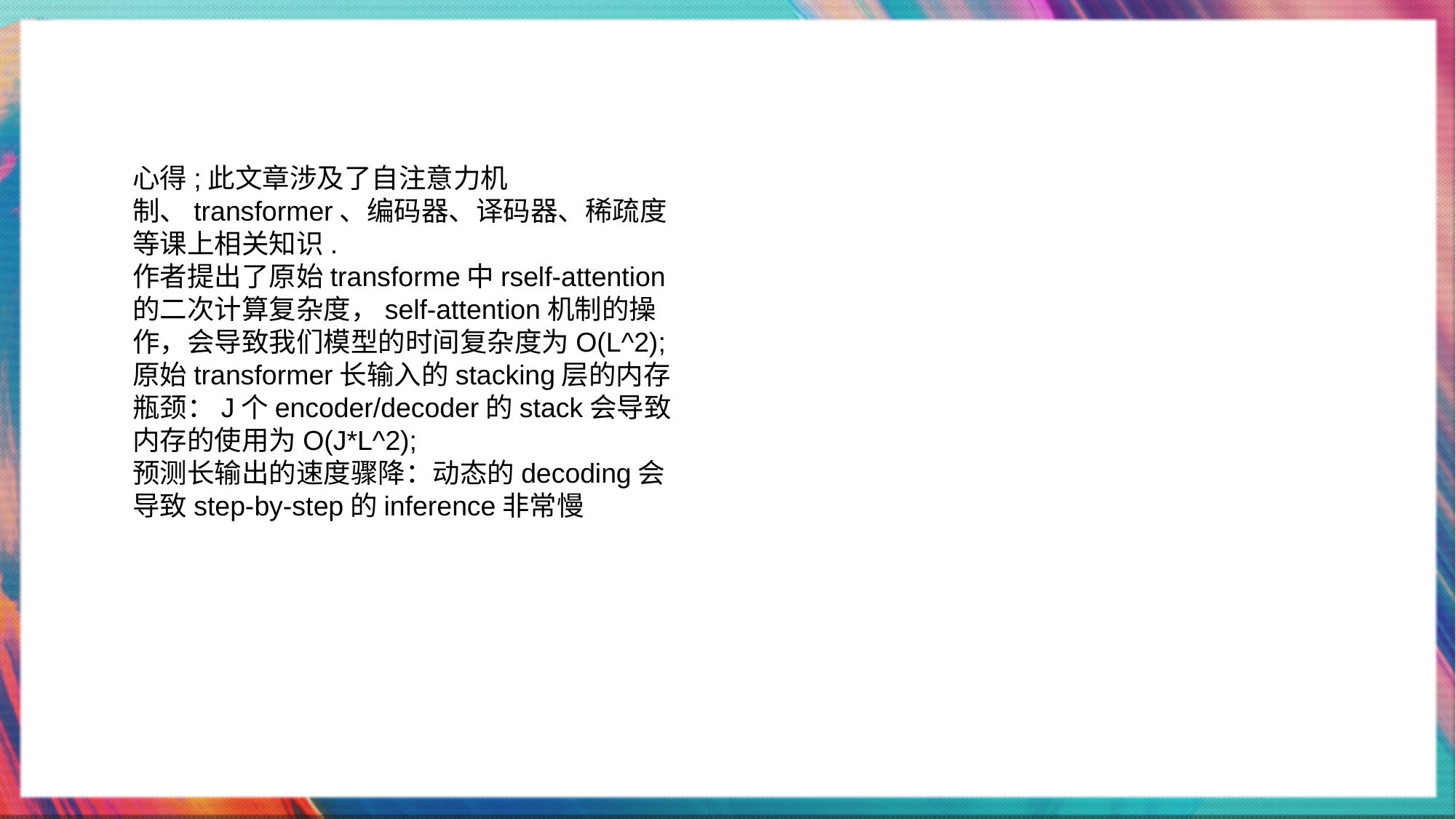

心得;此文章涉及了自注意力机制、transformer、编码器、译码器、稀疏度等课上相关知识.
作者提出了原始transforme中rself-attention的二次计算复杂度，self-attention机制的操作，会导致我们模型的时间复杂度为O(L^2);
原始transformer长输入的stacking层的内存瓶颈：J个encoder/decoder的stack会导致内存的使用为O(J*L^2);
预测长输出的速度骤降：动态的decoding会导致step-by-step的inference非常慢